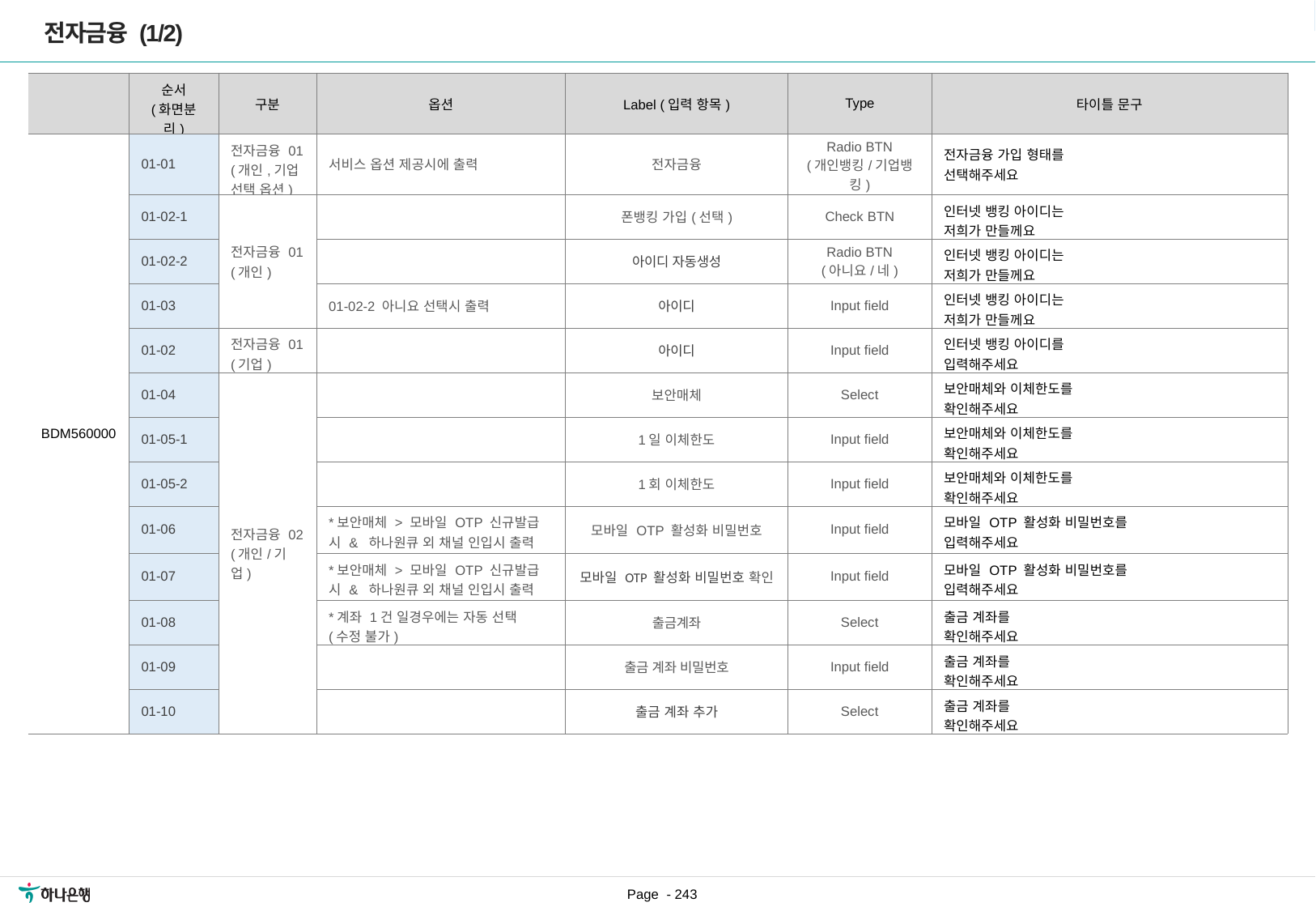

[수정요약] 2023.06.27
01-01 전자금융 서비스 옵션 케이스 추가
전자금융 (1/2)
|  | 순서 (화면분리) | 구분 | 옵션 | Label (입력 항목) | Type | 타이틀 문구 |
| --- | --- | --- | --- | --- | --- | --- |
| BDM560000 | 01-01 | 전자금융 01 (개인,기업 선택 옵션) | 서비스 옵션 제공시에 출력 | 전자금융 | Radio BTN (개인뱅킹/기업뱅킹) | 전자금융 가입 형태를 선택해주세요 |
|  | 01-02-1 | 전자금융 01 (개인) |  | 폰뱅킹 가입(선택) | Check BTN | 인터넷 뱅킹 아이디는 저희가 만들께요 |
|  | 01-02-2 |  |  | 아이디 자동생성 | Radio BTN (아니요/네) | 인터넷 뱅킹 아이디는 저희가 만들께요 |
|  | 01-03 |  | 01-02-2 아니요 선택시 출력 | 아이디 | Input field | 인터넷 뱅킹 아이디는 저희가 만들께요 |
|  | 01-02 | 전자금융 01 (기업) |  | 아이디 | Input field | 인터넷 뱅킹 아이디를 입력해주세요 |
|  | 01-04 | 전자금융 02 (개인/기업) |  | 보안매체 | Select | 보안매체와 이체한도를 확인해주세요 |
|  | 01-05-1 |  |  | 1일 이체한도 | Input field | 보안매체와 이체한도를 확인해주세요 |
|  | 01-05-2 |  |  | 1회 이체한도 | Input field | 보안매체와 이체한도를 확인해주세요 |
|  | 01-06 |  | \*보안매체 > 모바일 OTP 신규발급 시 & 하나원큐 외 채널 인입시 출력 | 모바일 OTP 활성화 비밀번호 | Input field | 모바일 OTP 활성화 비밀번호를 입력해주세요 |
|  | 01-07 |  | \*보안매체 > 모바일 OTP 신규발급 시 & 하나원큐 외 채널 인입시 출력 | 모바일 OTP 활성화 비밀번호 확인 | Input field | 모바일 OTP 활성화 비밀번호를 입력해주세요 |
|  | 01-08 |  | \*계좌 1건 일경우에는 자동 선택 (수정 불가) | 출금계좌 | Select | 출금 계좌를 확인해주세요 |
|  | 01-09 |  |  | 출금 계좌 비밀번호 | Input field | 출금 계좌를 확인해주세요 |
|  | 01-10 |  |  | 출금 계좌 추가 | Select | 출금 계좌를 확인해주세요 |